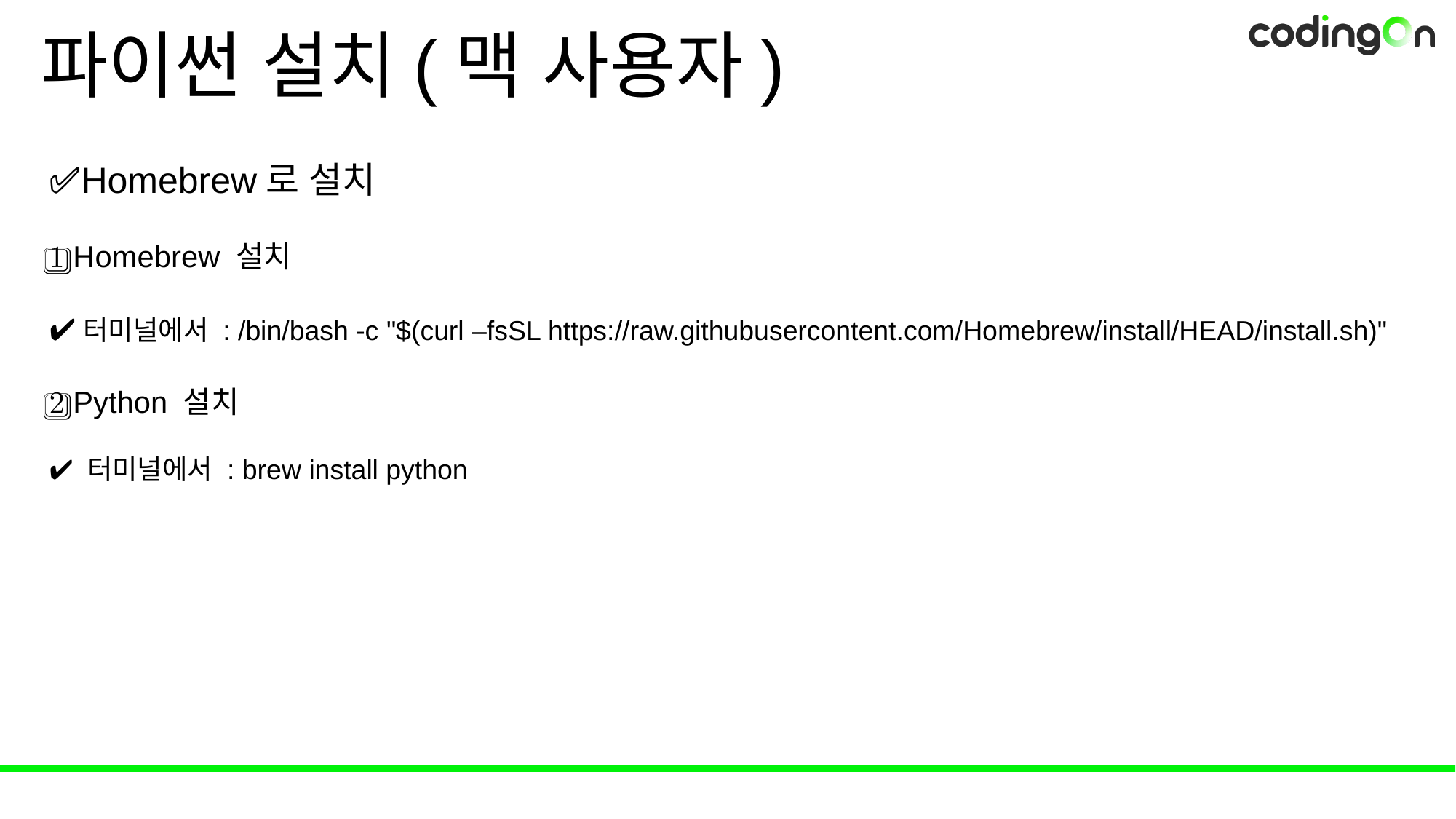

# 파이썬 설치(맥 사용자)
✅Homebrew로 설치
1️⃣ Homebrew 설치
✔️터미널에서 : /bin/bash -c "$(curl –fsSL https://raw.githubusercontent.com/Homebrew/install/HEAD/install.sh)"
2️⃣ Python 설치
✔️ 터미널에서 : brew install python